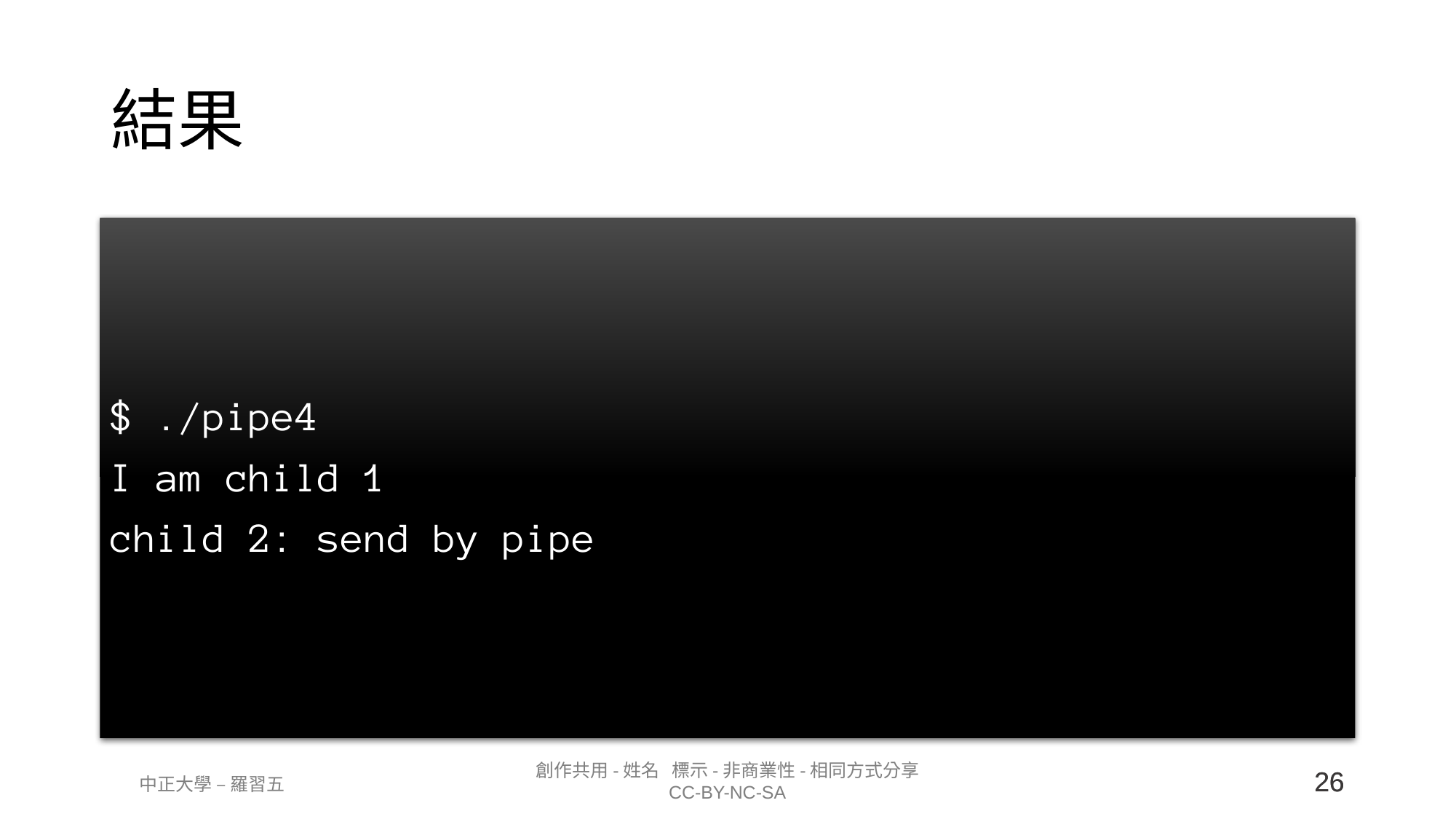

# 結果
$ ./pipe4
I am child 1
child 2: send by pipe